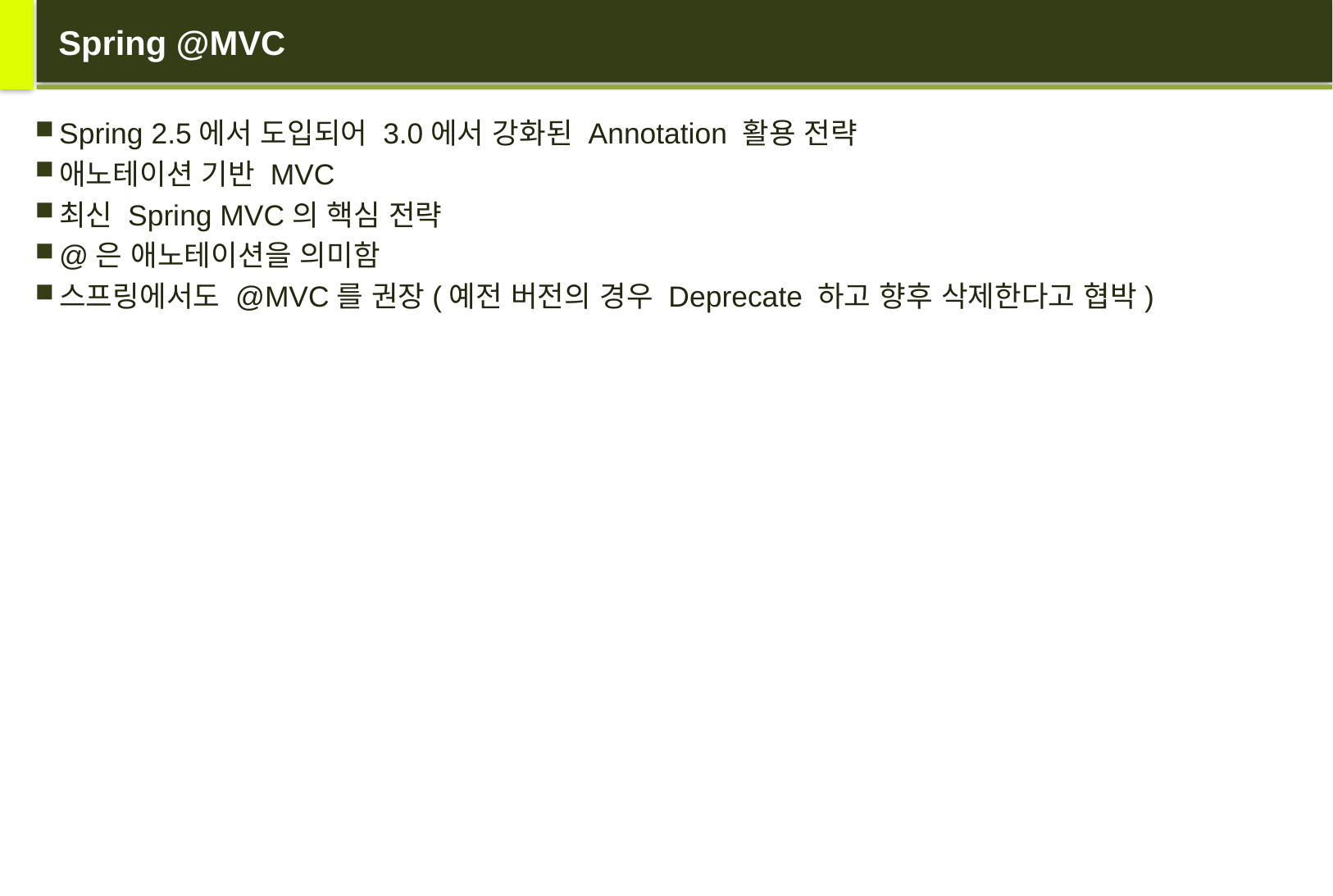

# Spring @MVC
Spring 2.5에서 도입되어 3.0에서 강화된 Annotation 활용 전략
애노테이션 기반 MVC
최신 Spring MVC의 핵심 전략
@은 애노테이션을 의미함
스프링에서도 @MVC를 권장(예전 버전의 경우 Deprecate 하고 향후 삭제한다고 협박)